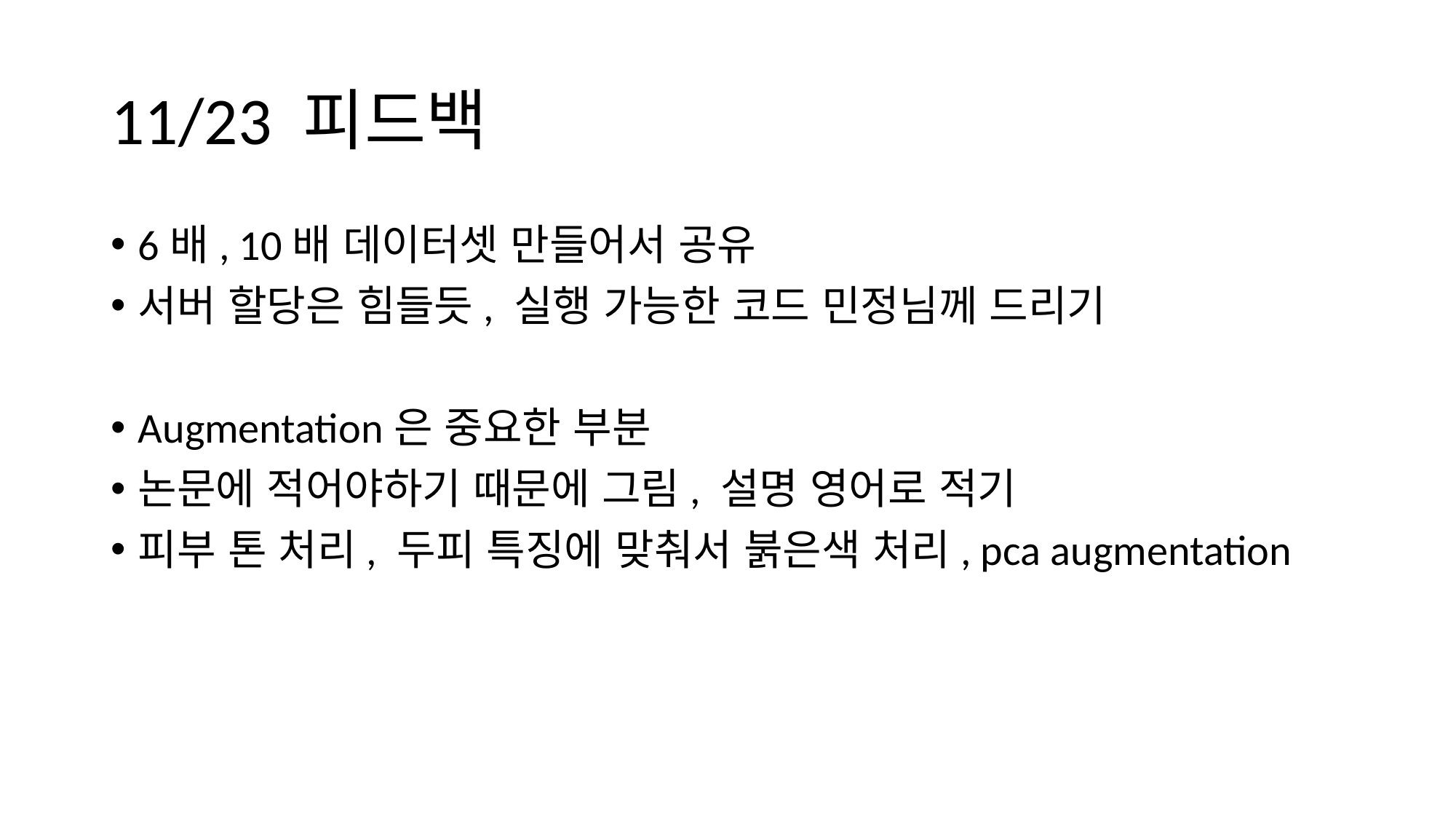

# 11/23 피드백
6배, 10배 데이터셋 만들어서 공유
서버 할당은 힘들듯, 실행 가능한 코드 민정님께 드리기

Augmentation은 중요한 부분
논문에 적어야하기 때문에 그림, 설명 영어로 적기
피부 톤 처리, 두피 특징에 맞춰서 붉은색 처리, pca augmentation